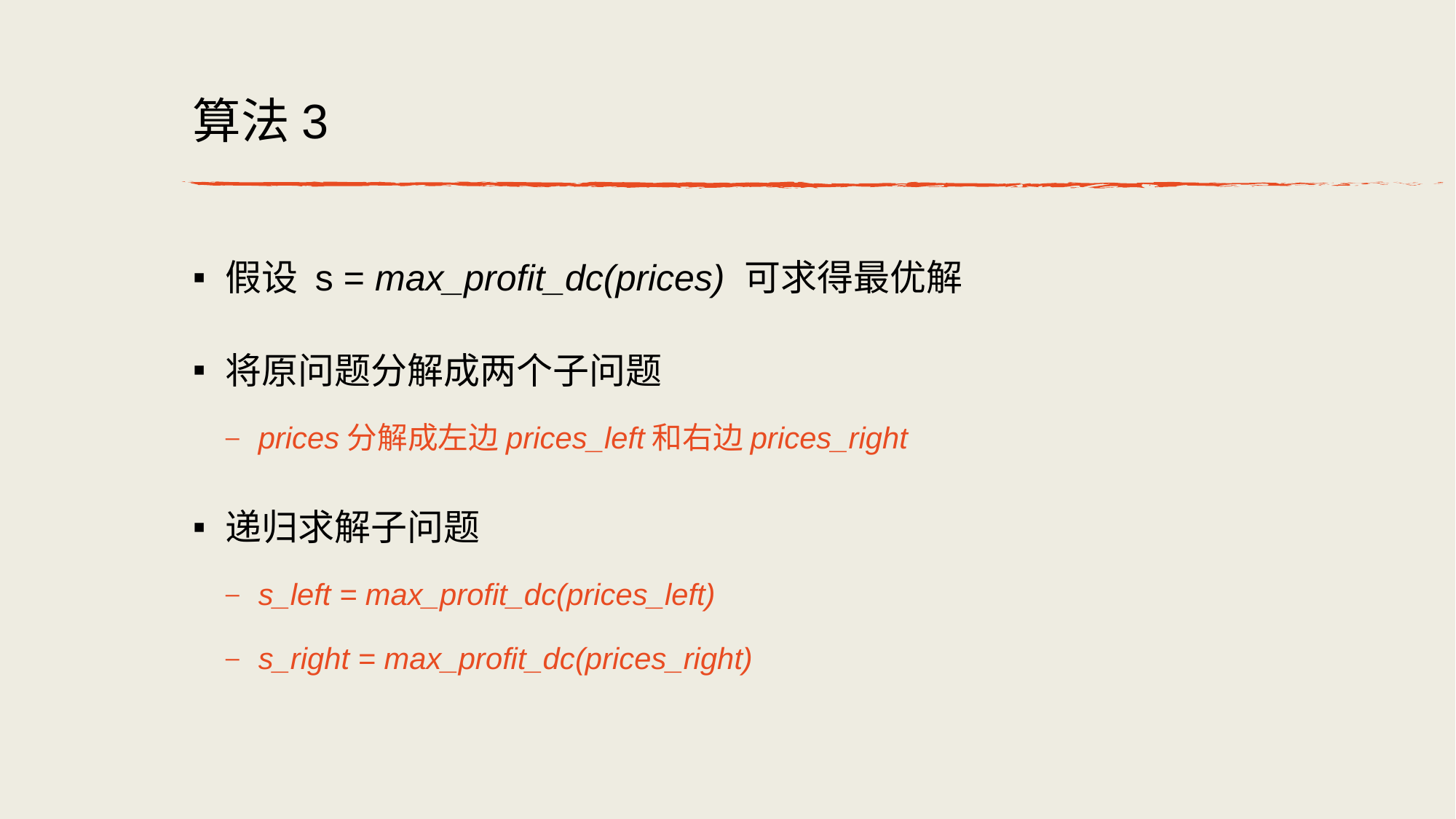

# 算法3
假设 s = max_profit_dc(prices) 可求得最优解
将原问题分解成两个子问题
prices分解成左边prices_left和右边prices_right
递归求解子问题
s_left = max_profit_dc(prices_left)
s_right = max_profit_dc(prices_right)